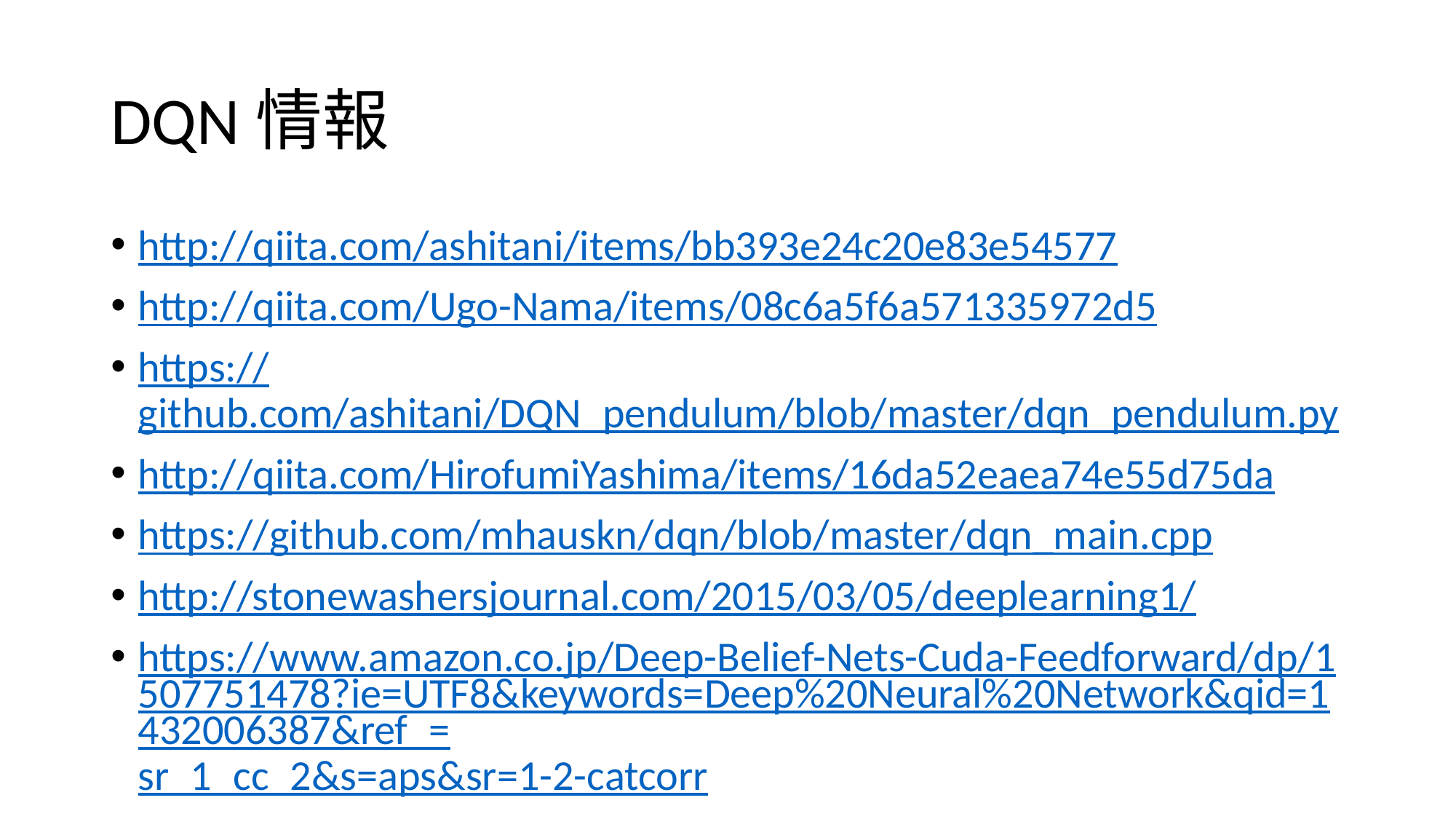

# DQN情報
http://qiita.com/ashitani/items/bb393e24c20e83e54577
http://qiita.com/Ugo-Nama/items/08c6a5f6a571335972d5
https://github.com/ashitani/DQN_pendulum/blob/master/dqn_pendulum.py
http://qiita.com/HirofumiYashima/items/16da52eaea74e55d75da
https://github.com/mhauskn/dqn/blob/master/dqn_main.cpp
http://stonewashersjournal.com/2015/03/05/deeplearning1/
https://www.amazon.co.jp/Deep-Belief-Nets-Cuda-Feedforward/dp/1507751478?ie=UTF8&keywords=Deep%20Neural%20Network&qid=1432006387&ref_=sr_1_cc_2&s=aps&sr=1-2-catcorr